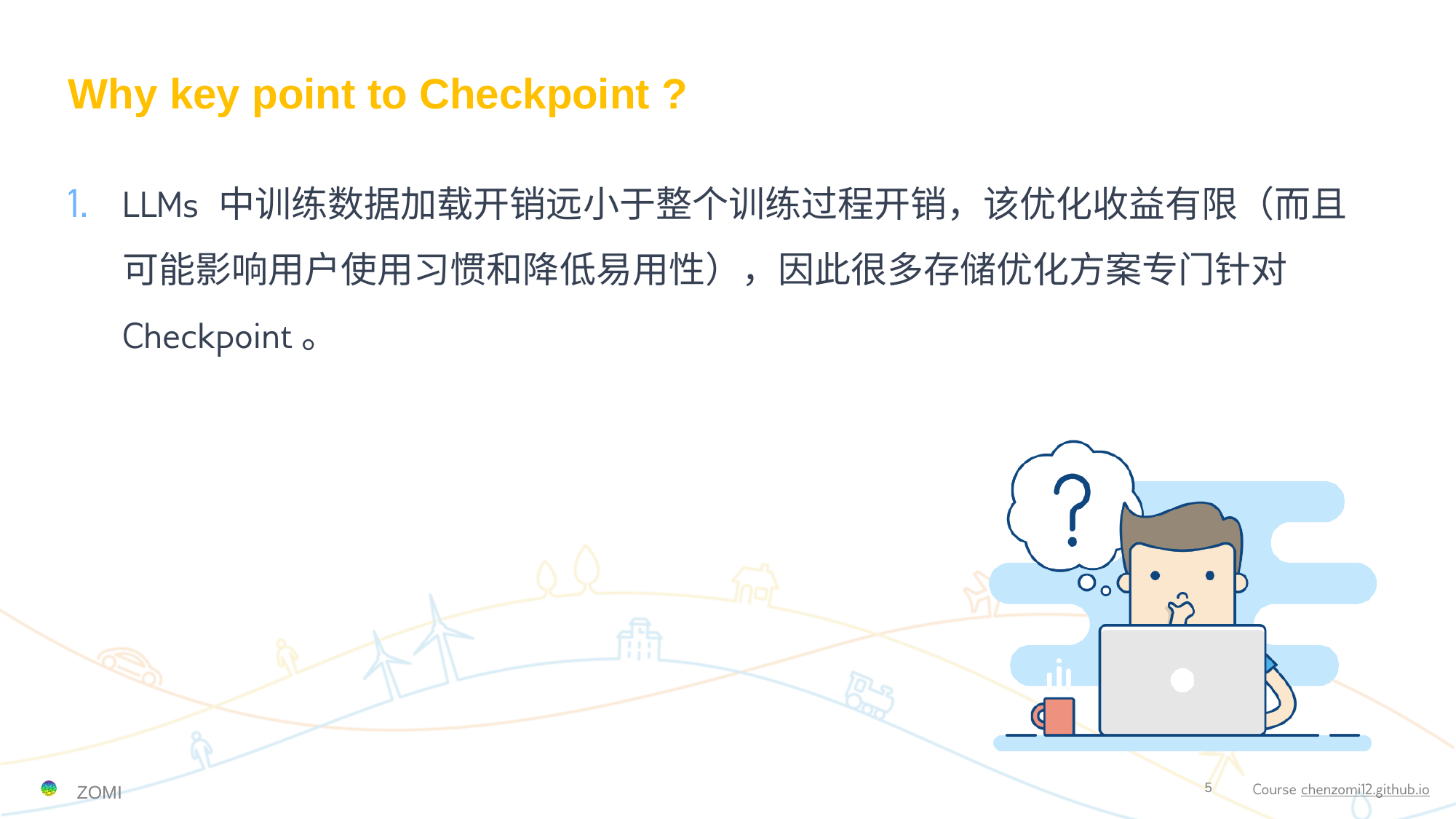

# Why key point to Checkpoint ?
LLMs 中训练数据加载开销远小于整个训练过程开销，该优化收益有限（而且可能影响用户使用习惯和降低易用性），因此很多存储优化方案专门针对Checkpoint。